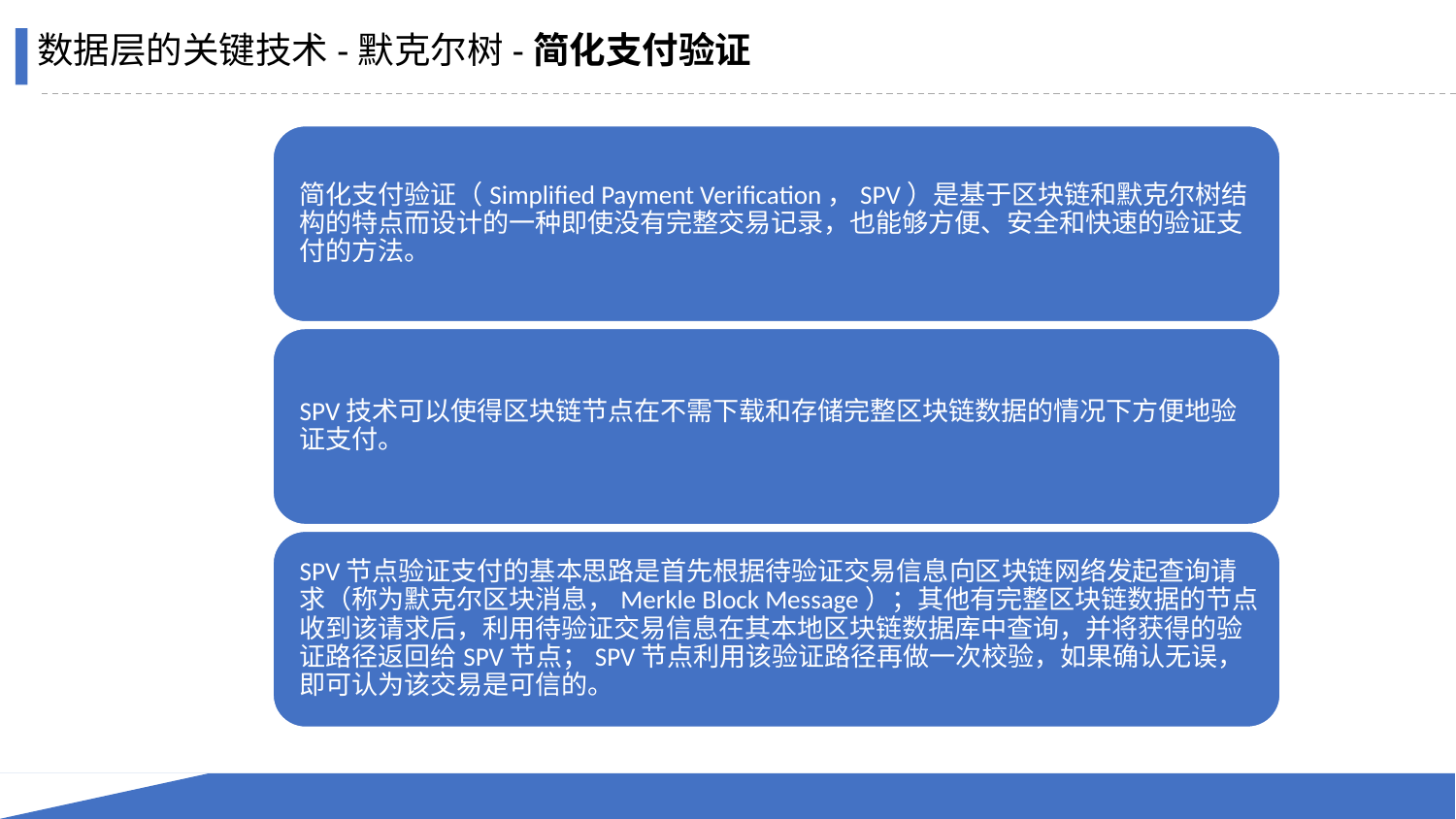

数据层的关键技术-默克尔树-简化支付验证

简化支付验证（Simplified Payment Verification，SPV）是基于区块链和默克尔树结构的特点而设计的一种即使没有完整交易记录，也能够方便、安全和快速的验证支付的方法。
SPV技术可以使得区块链节点在不需下载和存储完整区块链数据的情况下方便地验证支付。
SPV节点验证支付的基本思路是首先根据待验证交易信息向区块链网络发起查询请求（称为默克尔区块消息，Merkle Block Message）；其他有完整区块链数据的节点收到该请求后，利用待验证交易信息在其本地区块链数据库中查询，并将获得的验证路径返回给SPV节点；SPV节点利用该验证路径再做一次校验，如果确认无误，即可认为该交易是可信的。

40